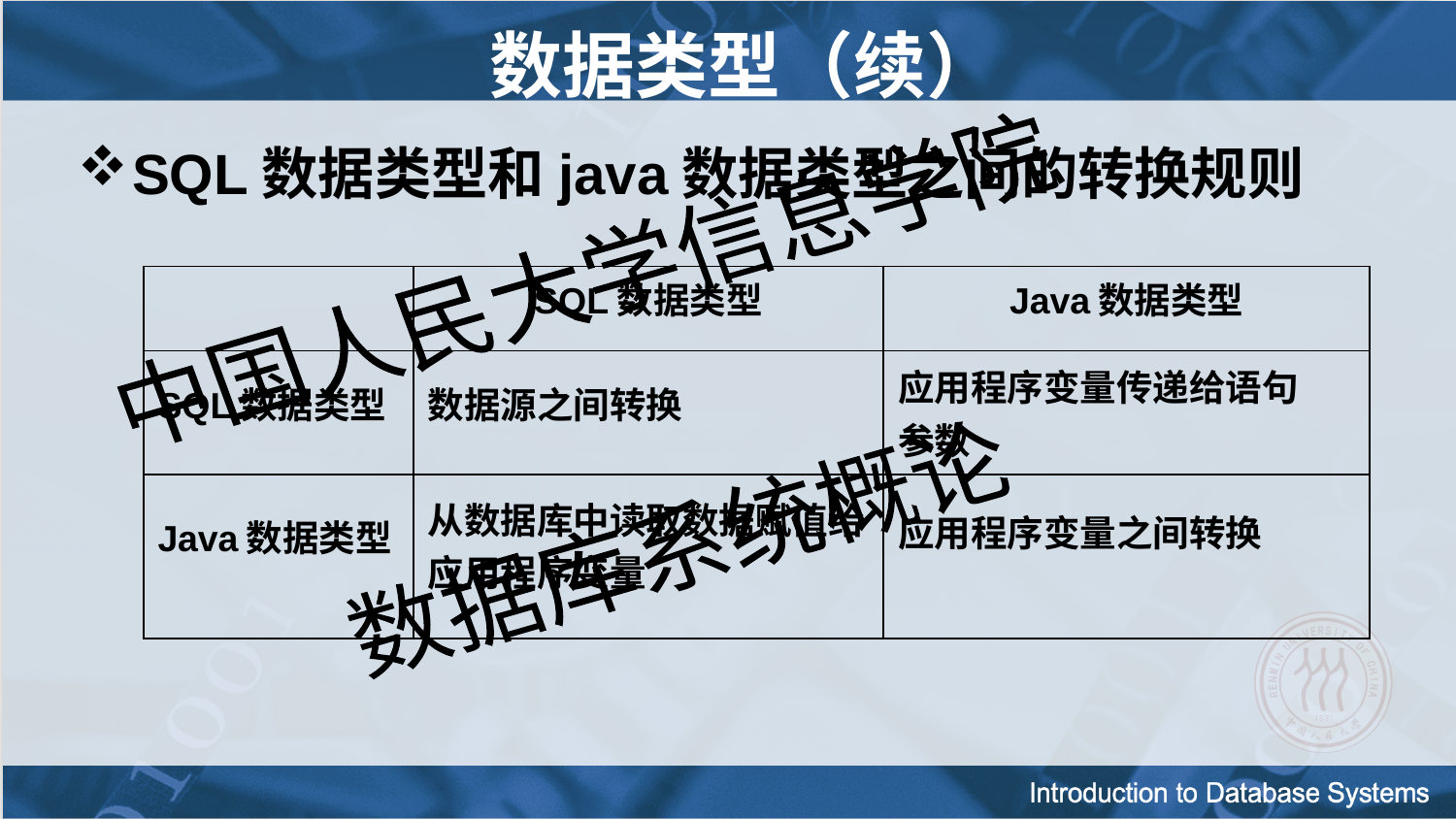

数据类型（续）
SQL数据类型和java数据类型之间的转换规则
|  | SQL数据类型 | Java数据类型 |
| --- | --- | --- |
| SQL数据类型 | 数据源之间转换 | 应用程序变量传递给语句 参数 |
| Java数据类型 | 从数据库中读取数据赋值给 应用程序变量 | 应用程序变量之间转换 |